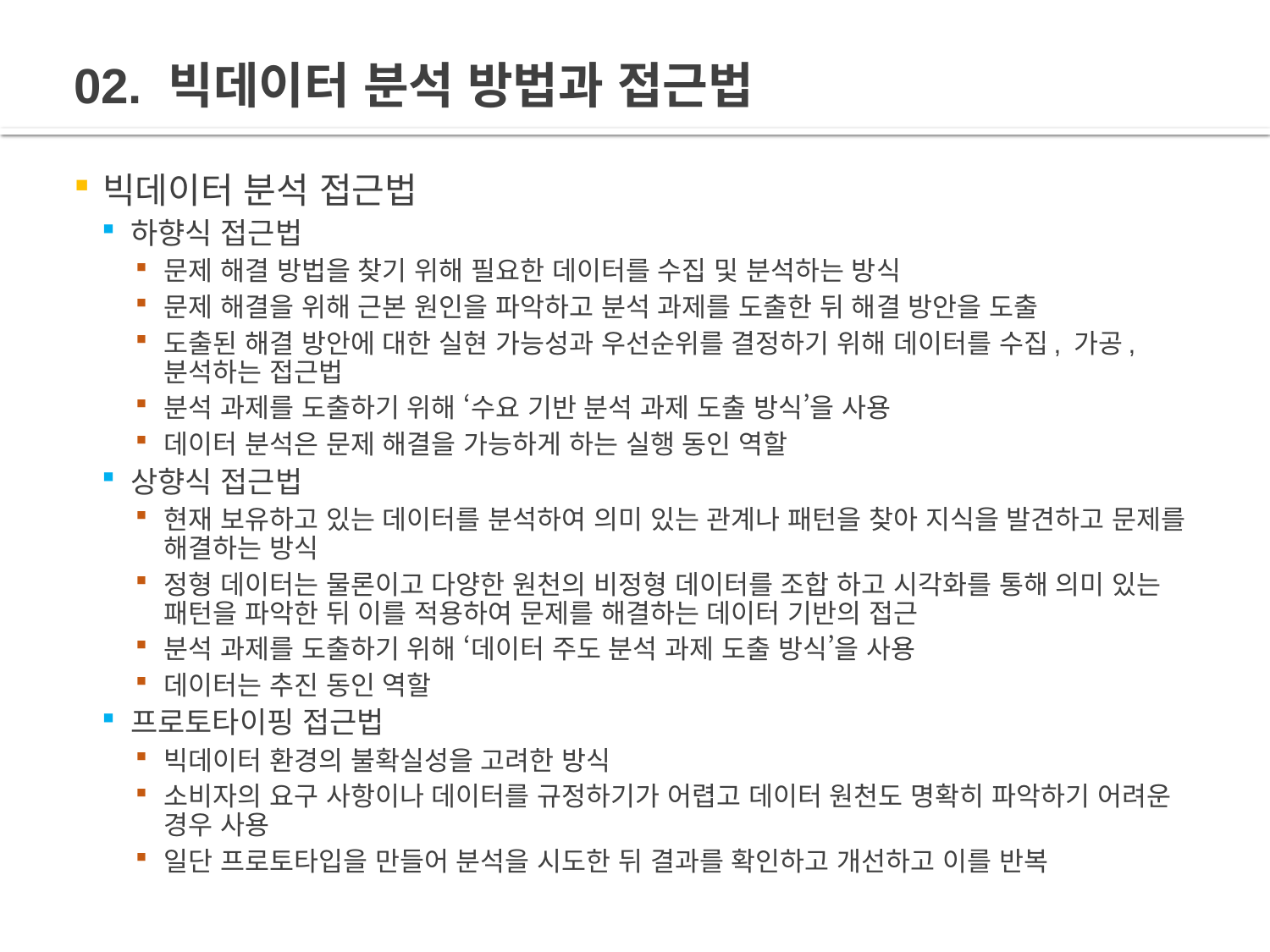

# 02. 빅데이터 분석 방법과 접근법
빅데이터 분석 접근법
하향식 접근법
문제 해결 방법을 찾기 위해 필요한 데이터를 수집 및 분석하는 방식
문제 해결을 위해 근본 원인을 파악하고 분석 과제를 도출한 뒤 해결 방안을 도출
도출된 해결 방안에 대한 실현 가능성과 우선순위를 결정하기 위해 데이터를 수집, 가공, 분석하는 접근법
분석 과제를 도출하기 위해 ‘수요 기반 분석 과제 도출 방식’을 사용
데이터 분석은 문제 해결을 가능하게 하는 실행 동인 역할
상향식 접근법
현재 보유하고 있는 데이터를 분석하여 의미 있는 관계나 패턴을 찾아 지식을 발견하고 문제를 해결하는 방식
정형 데이터는 물론이고 다양한 원천의 비정형 데이터를 조합 하고 시각화를 통해 의미 있는 패턴을 파악한 뒤 이를 적용하여 문제를 해결하는 데이터 기반의 접근
분석 과제를 도출하기 위해 ‘데이터 주도 분석 과제 도출 방식’을 사용
데이터는 추진 동인 역할
프로토타이핑 접근법
빅데이터 환경의 불확실성을 고려한 방식
소비자의 요구 사항이나 데이터를 규정하기가 어렵고 데이터 원천도 명확히 파악하기 어려운 경우 사용
일단 프로토타입을 만들어 분석을 시도한 뒤 결과를 확인하고 개선하고 이를 반복